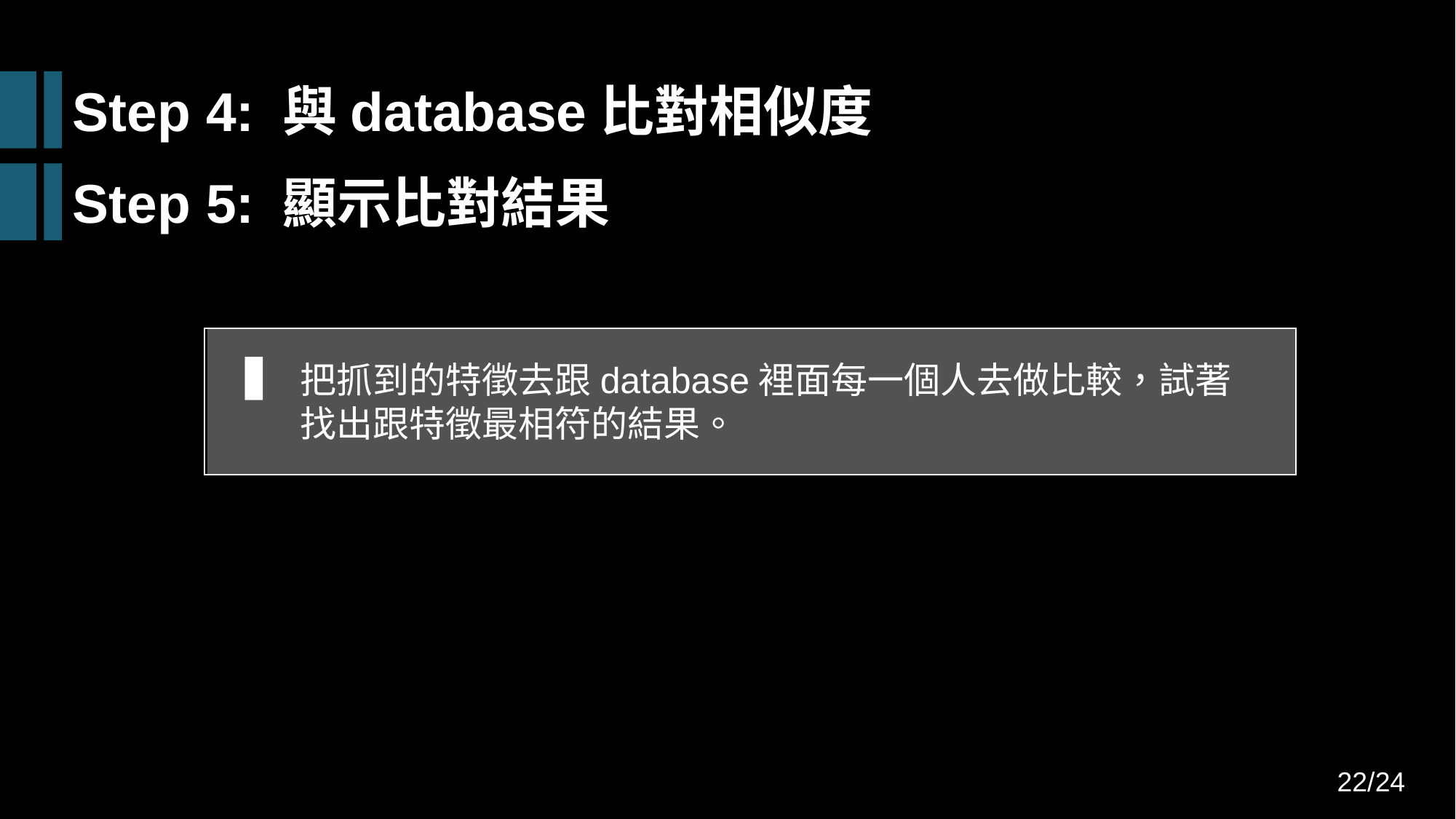

Step 4: 與database比對相似度

Step 5: 顯示比對結果

把抓到的特徵去跟database裡面每一個人去做比較，試著找出跟特徵最相符的結果。
22
22/24